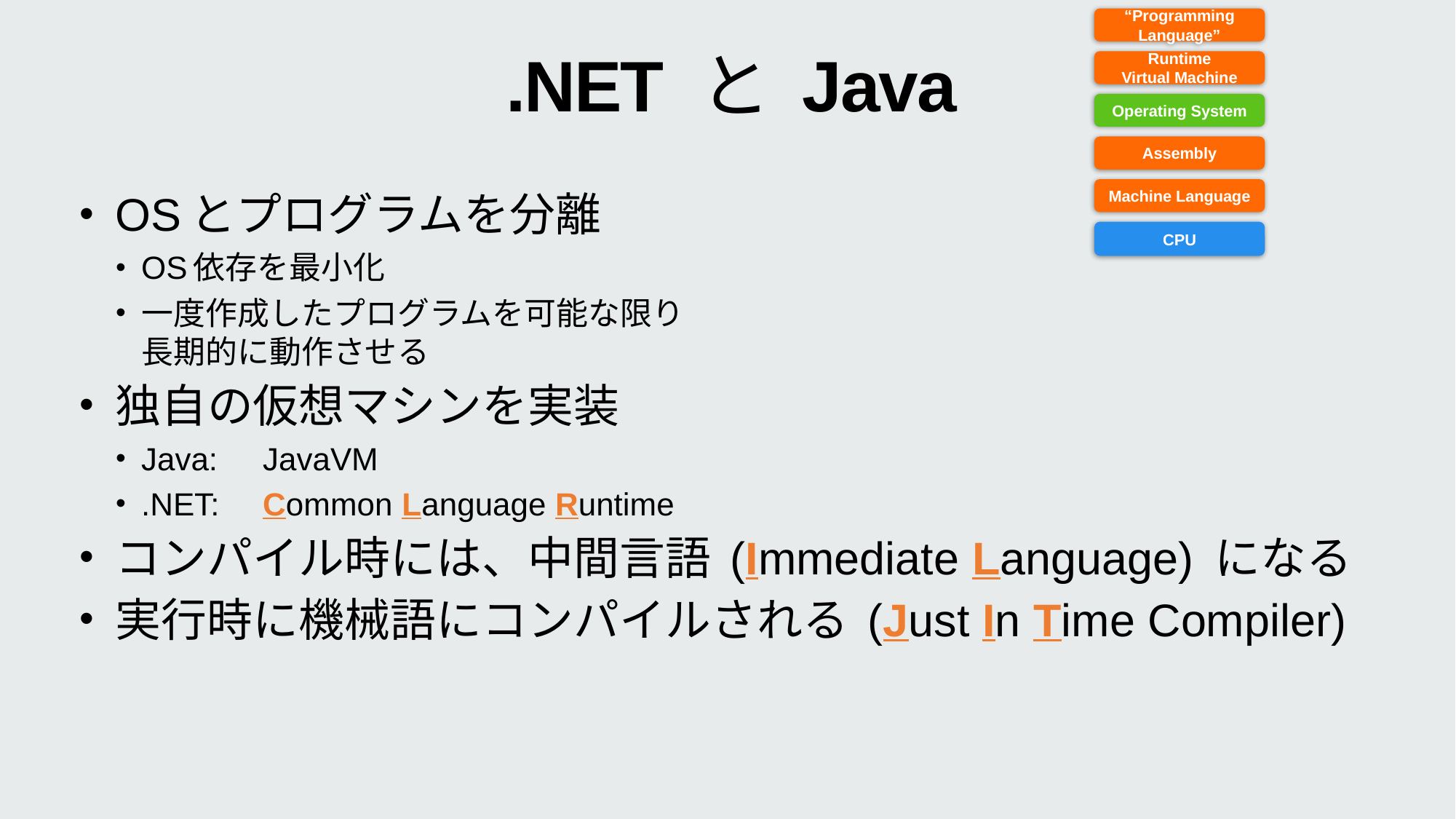

“Programming Language”
# .NET と Java
Runtime
Virtual Machine
Operating System
Assembly
OSとプログラムを分離
OS依存を最小化
一度作成したプログラムを可能な限り
長期的に動作させる
独自の仮想マシンを実装
Java:	JavaVM
.NET:	Common Language Runtime
コンパイル時には、中間言語 (Immediate Language) になる
実行時に機械語にコンパイルされる (Just In Time Compiler)
Machine Language
CPU